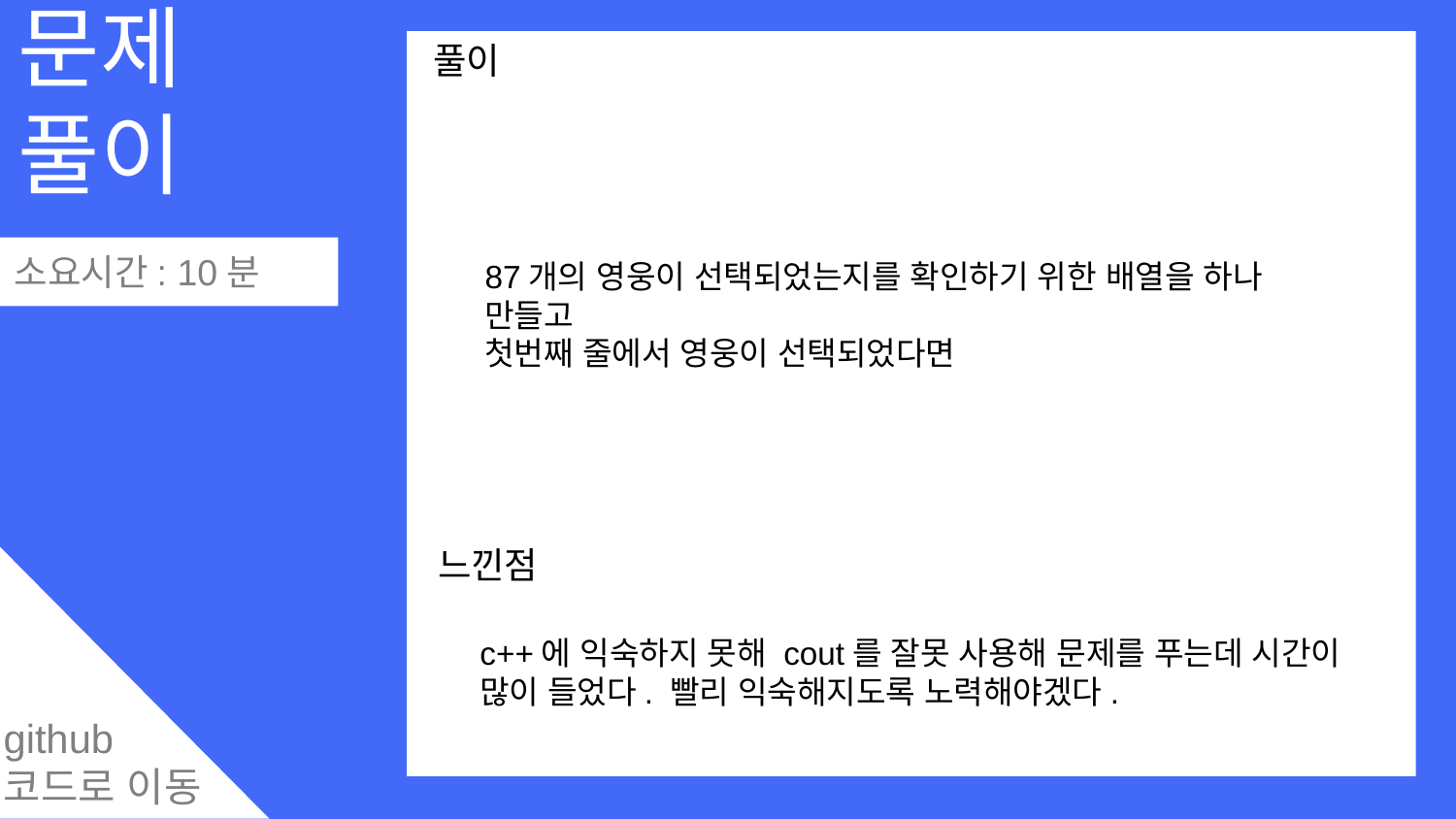

문제
풀이
0
풀이

소요시간: 10분
87개의 영웅이 선택되었는지를 확인하기 위한 배열을 하나 만들고
첫번째 줄에서 영웅이 선택되었다면
느낀점

c++에 익숙하지 못해 cout를 잘못 사용해 문제를 푸는데 시간이 많이 들었다. 빨리 익숙해지도록 노력해야겠다.
github
코드로 이동